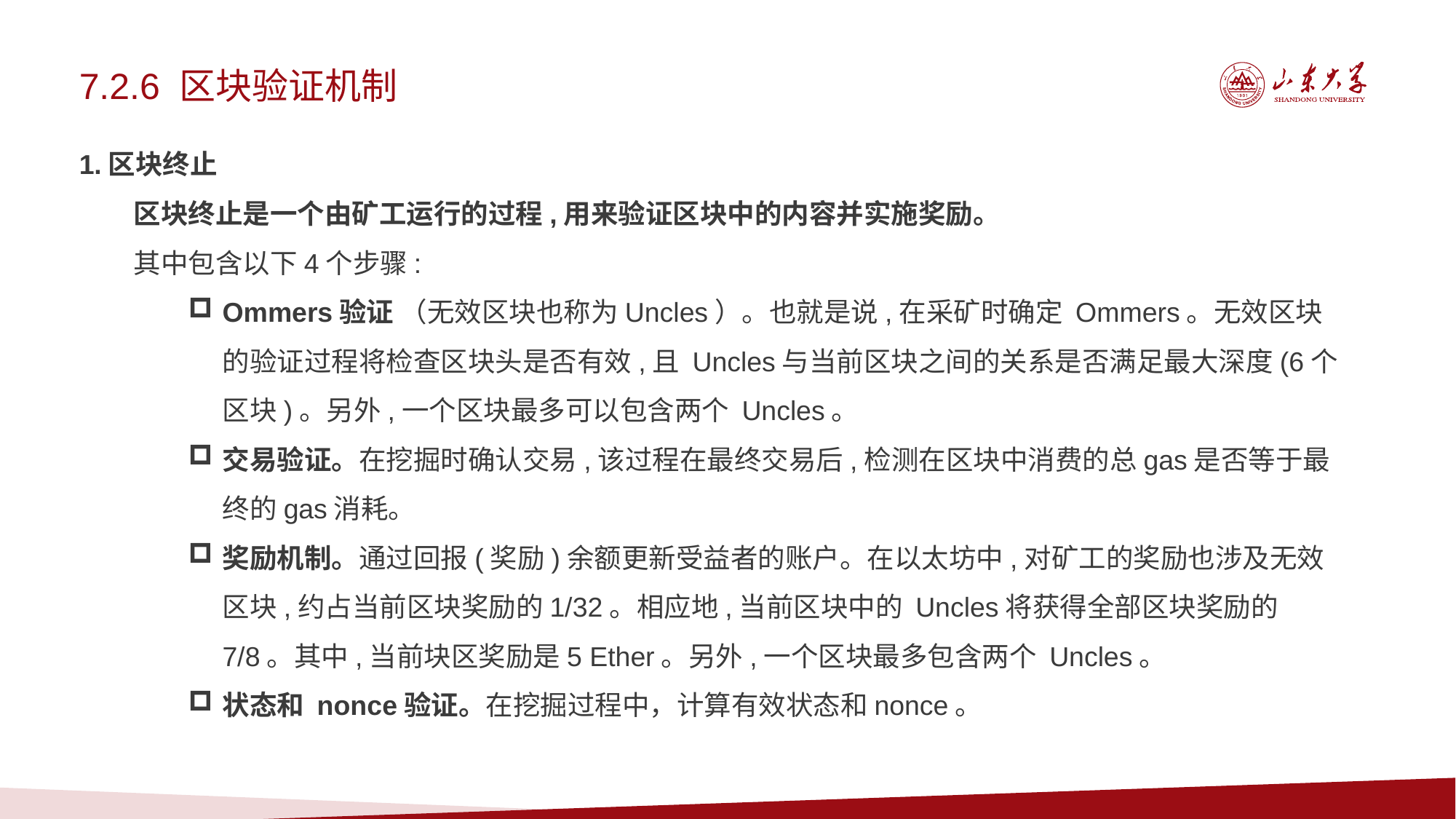

7.2.6 区块验证机制
1.区块终止
区块终止是一个由矿工运行的过程,用来验证区块中的内容并实施奖励。
其中包含以下4个步骤:
Ommers验证 （无效区块也称为Uncles）。也就是说,在采矿时确定 Ommers。无效区块的验证过程将检查区块头是否有效,且 Uncles与当前区块之间的关系是否满足最大深度(6个区块)。另外,一个区块最多可以包含两个 Uncles。
交易验证。在挖掘时确认交易,该过程在最终交易后,检测在区块中消费的总gas是否等于最终的gas消耗。
奖励机制。通过回报(奖励)余额更新受益者的账户。在以太坊中,对矿工的奖励也涉及无效区块,约占当前区块奖励的1/32。相应地,当前区块中的 Uncles将获得全部区块奖励的7/8。其中,当前块区奖励是5 Ether。另外,一个区块最多包含两个 Uncles。
状态和 nonce验证。在挖掘过程中，计算有效状态和nonce。